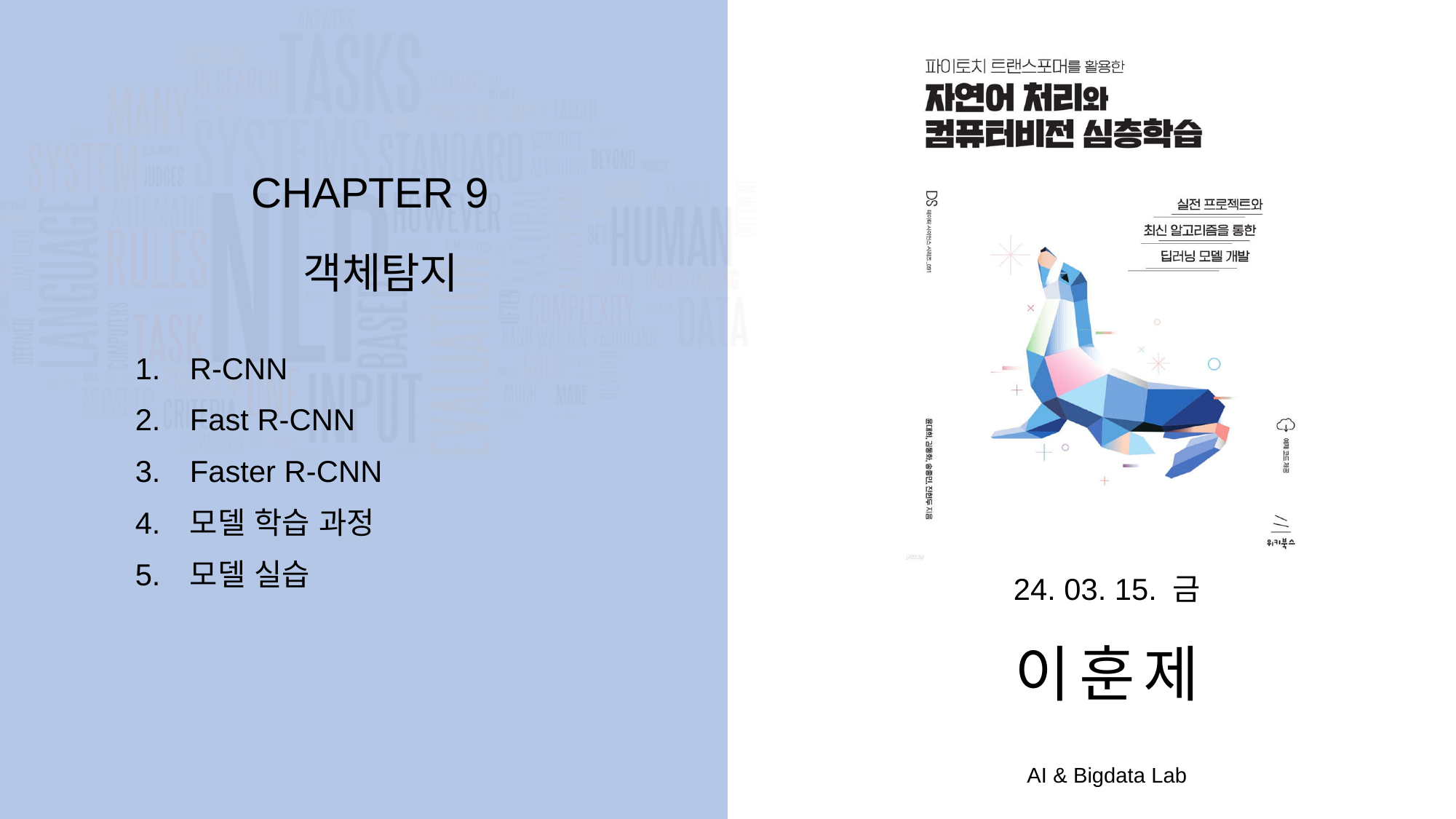

CHAPTER 9
객체탐지
R-CNN
Fast R-CNN
Faster R-CNN
모델 학습 과정
모델 실습
24. 03. 15. 금
이훈제